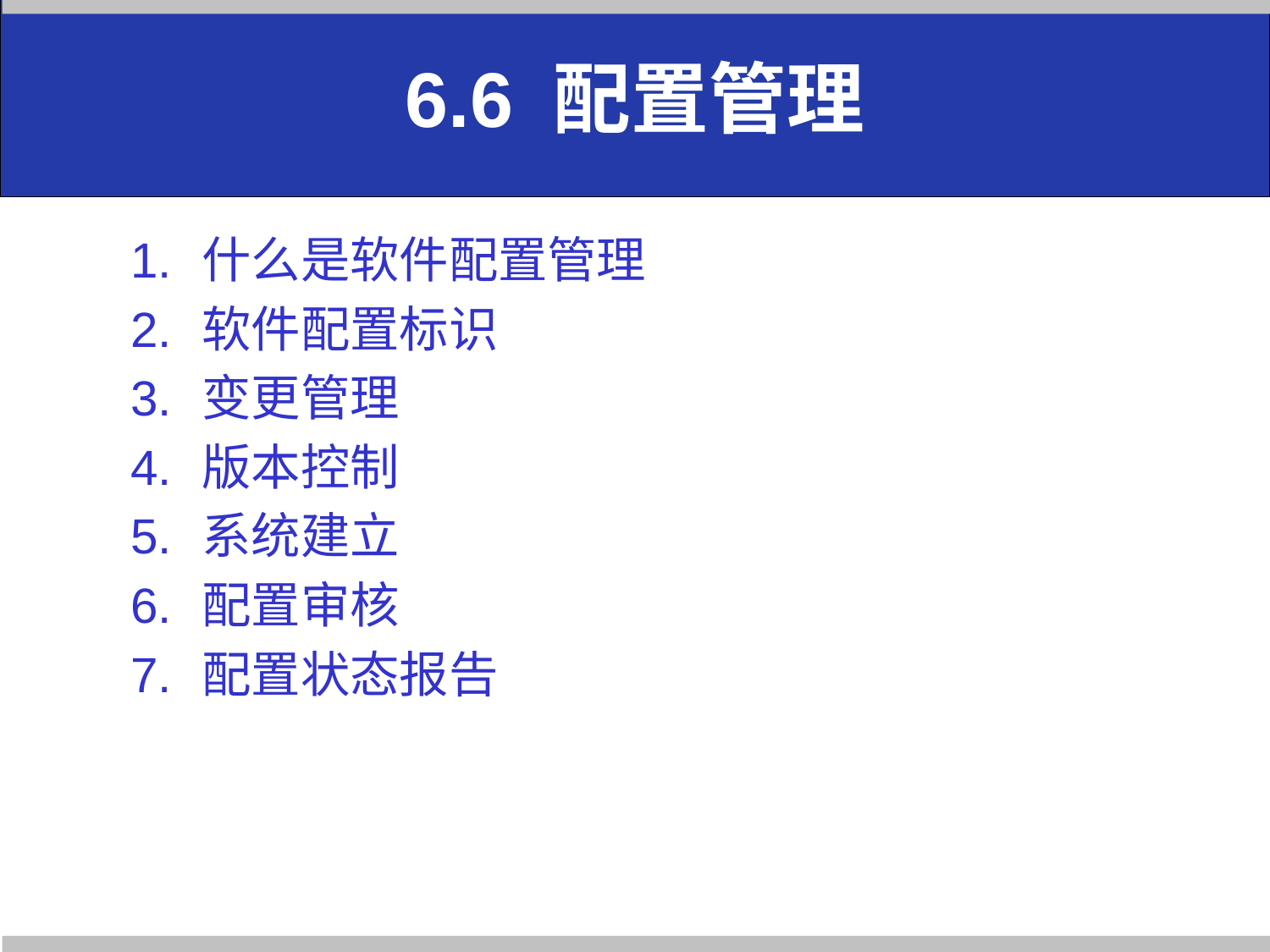

6.6 配置管理
什么是软件配置管理
软件配置标识
变更管理
版本控制
系统建立
配置审核
配置状态报告

813